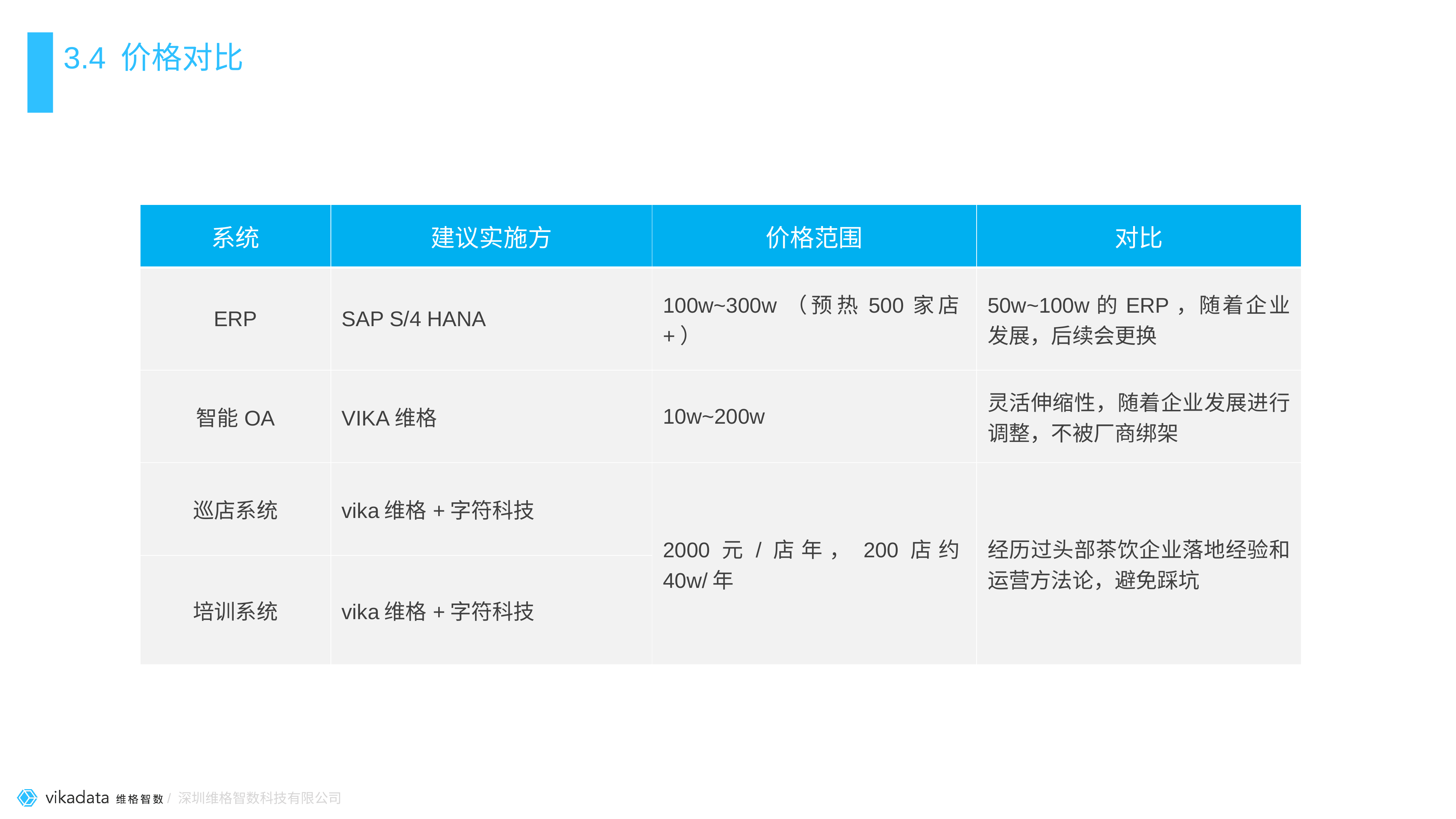

# 3.4 价格对比
| 系统 | 建议实施方 | 价格范围 | 对比 |
| --- | --- | --- | --- |
| ERP | SAP S/4 HANA | 100w~300w（预热500家店+） | 50w~100w的ERP，随着企业发展，后续会更换 |
| 智能OA | VIKA维格 | 10w~200w | 灵活伸缩性，随着企业发展进行调整，不被厂商绑架 |
| 巡店系统 | vika维格+字符科技 | 2000元/店年，200店约40w/年 | 经历过头部茶饮企业落地经验和运营方法论，避免踩坑 |
| 培训系统 | vika维格+字符科技 |  |  |
用于整合各部门资源，统一协调项目的推进。比如，会员系统的落地，就牵扯到IT、市场、财务、营运等等多个部门的事情，单纯依靠IT去推进是异常艰辛，因为各部门听命的是老板，而非IT或某部门，某部门的意见容易被忽略。
该虚拟组织建议CEO直接挂帅，并委派一名项目助理进行日常执行管理，定期进行会议统筹。